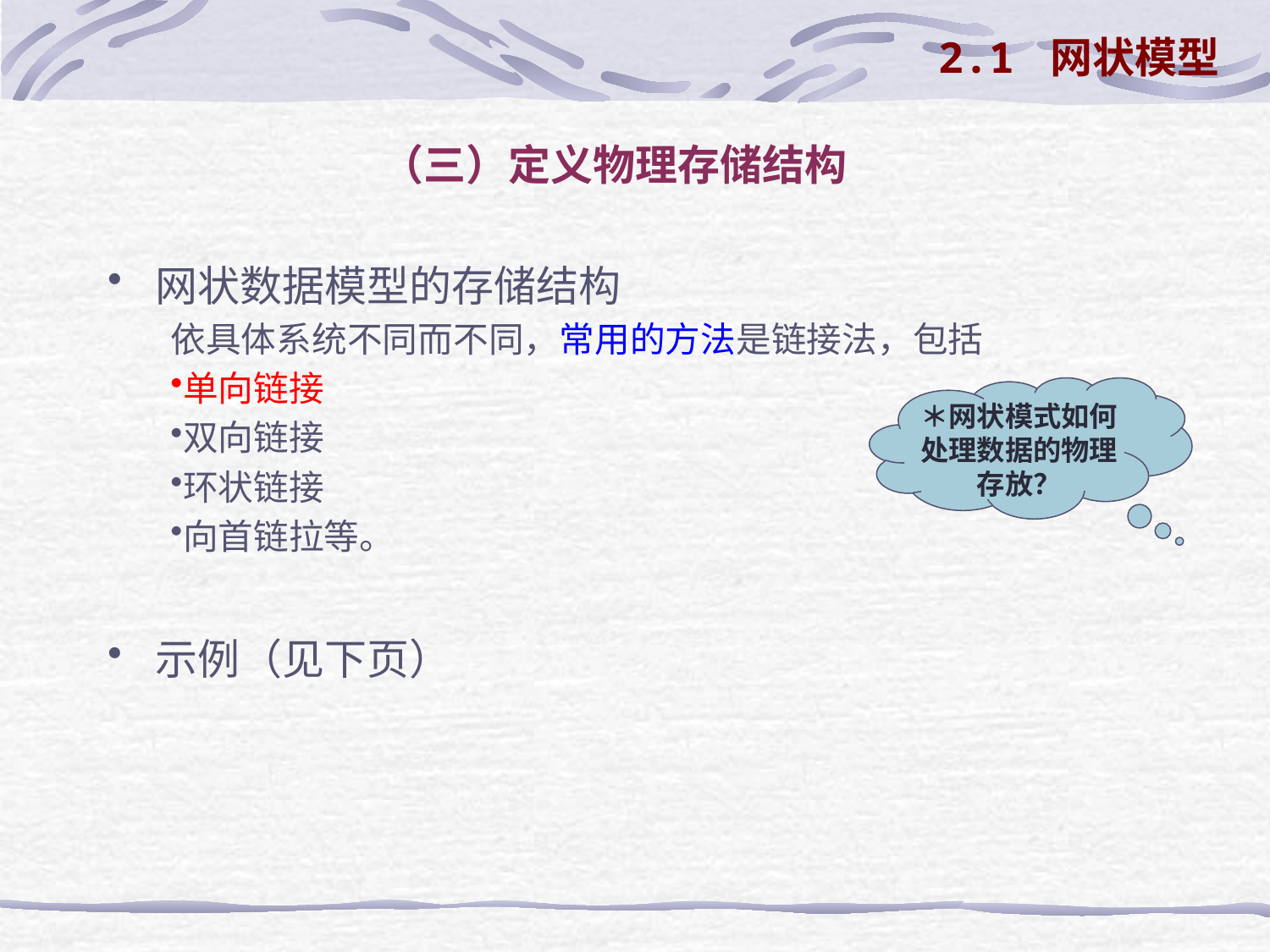

2.1 网状模型
# （三）定义物理存储结构
网状数据模型的存储结构
依具体系统不同而不同，常用的方法是链接法，包括
单向链接
双向链接
环状链接
向首链拉等。

示例（见下页）
＊网状模式如何处理数据的物理存放？